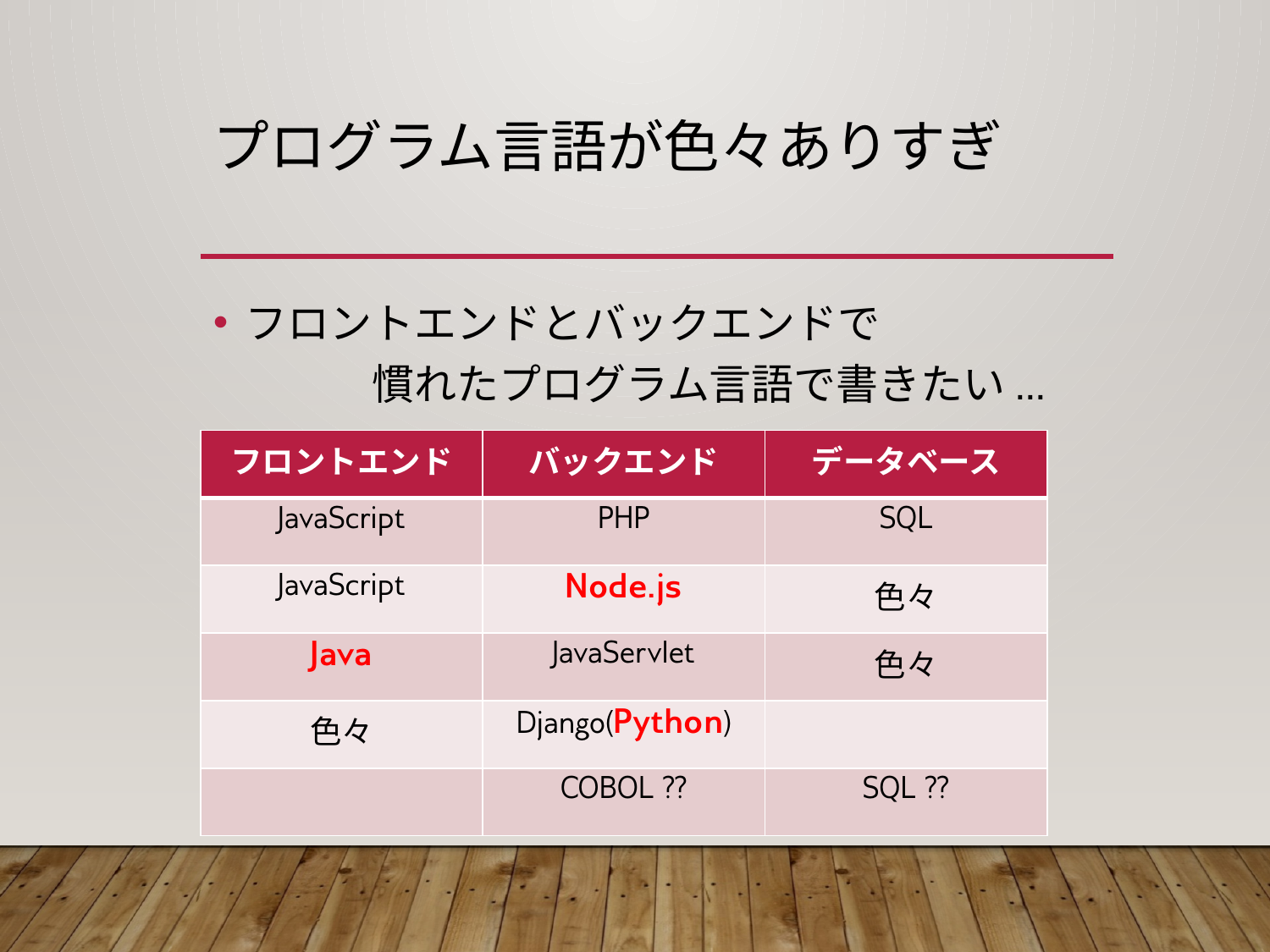

# プログラム言語が色々ありすぎ
フロントエンドとバックエンドで
	慣れたプログラム言語で書きたい...
| フロントエンド | バックエンド | データベース |
| --- | --- | --- |
| JavaScript | PHP | SQL |
| JavaScript | Node.js | 色々 |
| Java | JavaServlet | 色々 |
| 色々 | Django(Python) |  |
|  | COBOL ?? | SQL ?? |